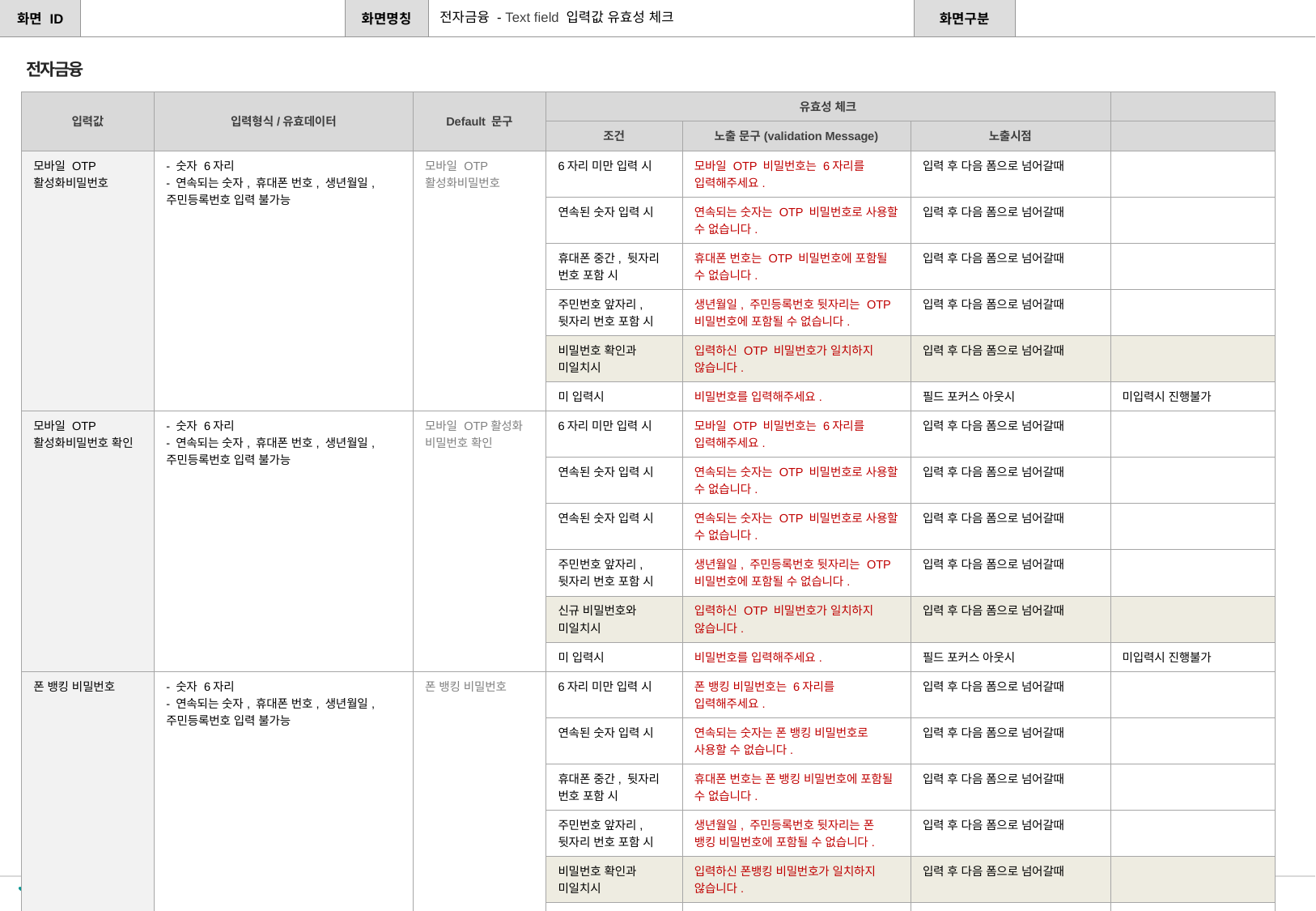

전자금융 - Text field 입력값 유효성 체크
전자금융
| 입력값 | 입력형식/유효데이터 | Default 문구 | 유효성 체크 |  |  |  |
| --- | --- | --- | --- | --- | --- | --- |
|  |  |  | 조건 | 노출 문구(validation Message) | 노출시점 |  |
| 모바일 OTP활성화비밀번호 | - 숫자 6자리 - 연속되는 숫자, 휴대폰 번호, 생년월일, 주민등록번호 입력 불가능 | 모바일 OTP활성화비밀번호 | 6자리 미만 입력 시 | 모바일 OTP 비밀번호는 6자리를 입력해주세요. | 입력 후 다음 폼으로 넘어갈때 |  |
|  |  |  | 연속된 숫자 입력 시 | 연속되는 숫자는 OTP 비밀번호로 사용할 수 없습니다. | 입력 후 다음 폼으로 넘어갈때 |  |
|  |  |  | 휴대폰 중간, 뒷자리 번호 포함 시 | 휴대폰 번호는 OTP 비밀번호에 포함될 수 없습니다. | 입력 후 다음 폼으로 넘어갈때 |  |
|  |  |  | 주민번호 앞자리, 뒷자리 번호 포함 시 | 생년월일, 주민등록번호 뒷자리는 OTP비밀번호에 포함될 수 없습니다. | 입력 후 다음 폼으로 넘어갈때 |  |
|  |  |  | 비밀번호 확인과 미일치시 | 입력하신 OTP 비밀번호가 일치하지 않습니다. | 입력 후 다음 폼으로 넘어갈때 |  |
|  |  |  | 미 입력시 | 비밀번호를 입력해주세요. | 필드 포커스 아웃시 | 미입력시 진행불가 |
| 모바일 OTP활성화비밀번호 확인 | - 숫자 6자리 - 연속되는 숫자, 휴대폰 번호, 생년월일, 주민등록번호 입력 불가능 | 모바일 OTP활성화 비밀번호 확인 | 6자리 미만 입력 시 | 모바일 OTP 비밀번호는 6자리를 입력해주세요. | 입력 후 다음 폼으로 넘어갈때 |  |
|  |  |  | 연속된 숫자 입력 시 | 연속되는 숫자는 OTP 비밀번호로 사용할 수 없습니다. | 입력 후 다음 폼으로 넘어갈때 |  |
|  |  |  | 연속된 숫자 입력 시 | 연속되는 숫자는 OTP 비밀번호로 사용할 수 없습니다. | 입력 후 다음 폼으로 넘어갈때 |  |
|  |  |  | 주민번호 앞자리, 뒷자리 번호 포함 시 | 생년월일, 주민등록번호 뒷자리는 OTP비밀번호에 포함될 수 없습니다. | 입력 후 다음 폼으로 넘어갈때 |  |
|  |  |  | 신규 비밀번호와 미일치시 | 입력하신 OTP 비밀번호가 일치하지 않습니다. | 입력 후 다음 폼으로 넘어갈때 |  |
|  |  |  | 미 입력시 | 비밀번호를 입력해주세요. | 필드 포커스 아웃시 | 미입력시 진행불가 |
| 폰 뱅킹 비밀번호 | - 숫자 6자리 - 연속되는 숫자, 휴대폰 번호, 생년월일, 주민등록번호 입력 불가능 | 폰 뱅킹 비밀번호 | 6자리 미만 입력 시 | 폰 뱅킹 비밀번호는 6자리를 입력해주세요. | 입력 후 다음 폼으로 넘어갈때 |  |
|  |  |  | 연속된 숫자 입력 시 | 연속되는 숫자는 폰 뱅킹 비밀번호로 사용할 수 없습니다. | 입력 후 다음 폼으로 넘어갈때 |  |
|  |  |  | 휴대폰 중간, 뒷자리 번호 포함 시 | 휴대폰 번호는 폰 뱅킹 비밀번호에 포함될 수 없습니다. | 입력 후 다음 폼으로 넘어갈때 |  |
|  |  |  | 주민번호 앞자리, 뒷자리 번호 포함 시 | 생년월일, 주민등록번호 뒷자리는 폰 뱅킹 비밀번호에 포함될 수 없습니다. | 입력 후 다음 폼으로 넘어갈때 |  |
|  |  |  | 비밀번호 확인과 미일치시 | 입력하신 폰뱅킹 비밀번호가 일치하지 않습니다. | 입력 후 다음 폼으로 넘어갈때 |  |
|  |  |  | 미 입력시 | 비밀번호를 입력해주세요. | 필드 포커스 아웃시 | 미입력시 진행불가 |